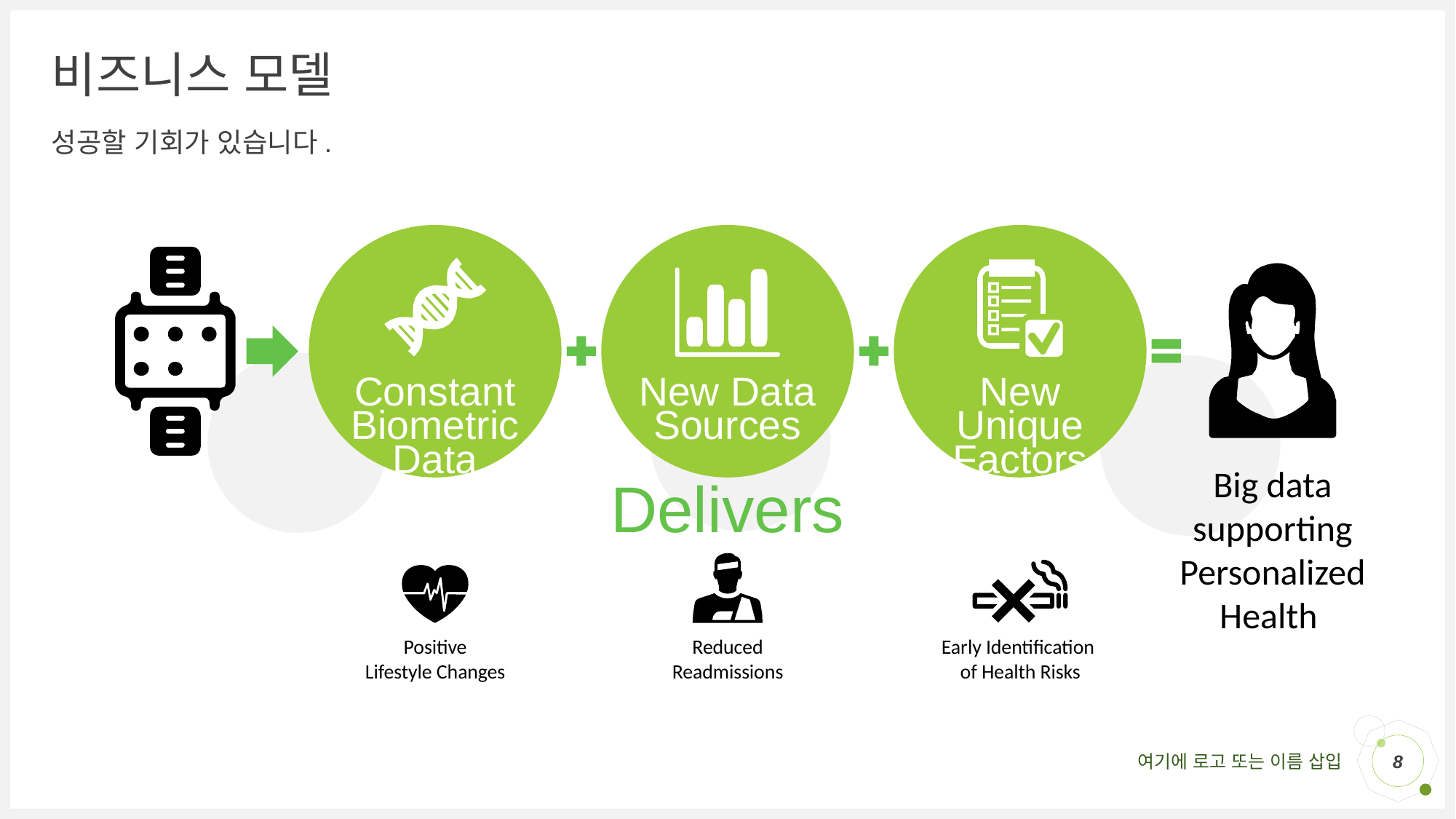

# 비즈니스 모델
성공할 기회가 있습니다.
Constant
Biometric Data
New Data Sources
New Unique Factors

Big data supporting Personalized Health
Delivers

Early Identification
of Health Risks
Positive
Lifestyle Changes
Reduced
Readmissions
8